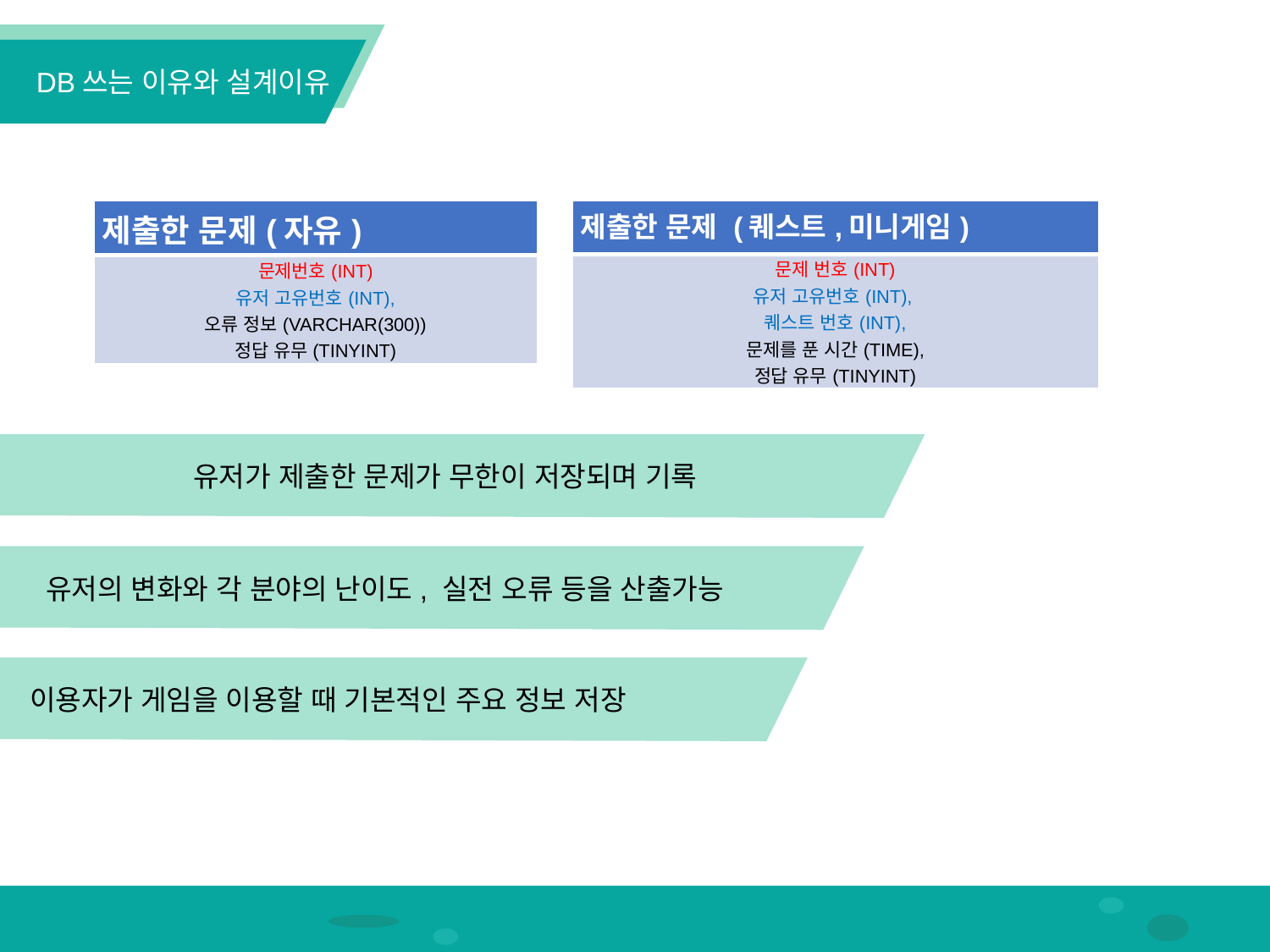

DB쓰는 이유와 설계이유
| 제출한 문제 (퀘스트,미니게임) |
| --- |
| 문제 번호(INT) 유저 고유번호(INT), 퀘스트 번호(INT), 문제를 푼 시간(TIME), 정답 유무(TINYINT) |
| 제출한 문제(자유) |
| --- |
| 문제번호(INT) 유저 고유번호(INT), 오류 정보(VARCHAR(300)) 정답 유무(TINYINT) |
유저가 제출한 문제가 무한이 저장되며 기록
유저의 변화와 각 분야의 난이도, 실전 오류 등을 산출가능
이용자가 게임을 이용할 때 기본적인 주요 정보 저장